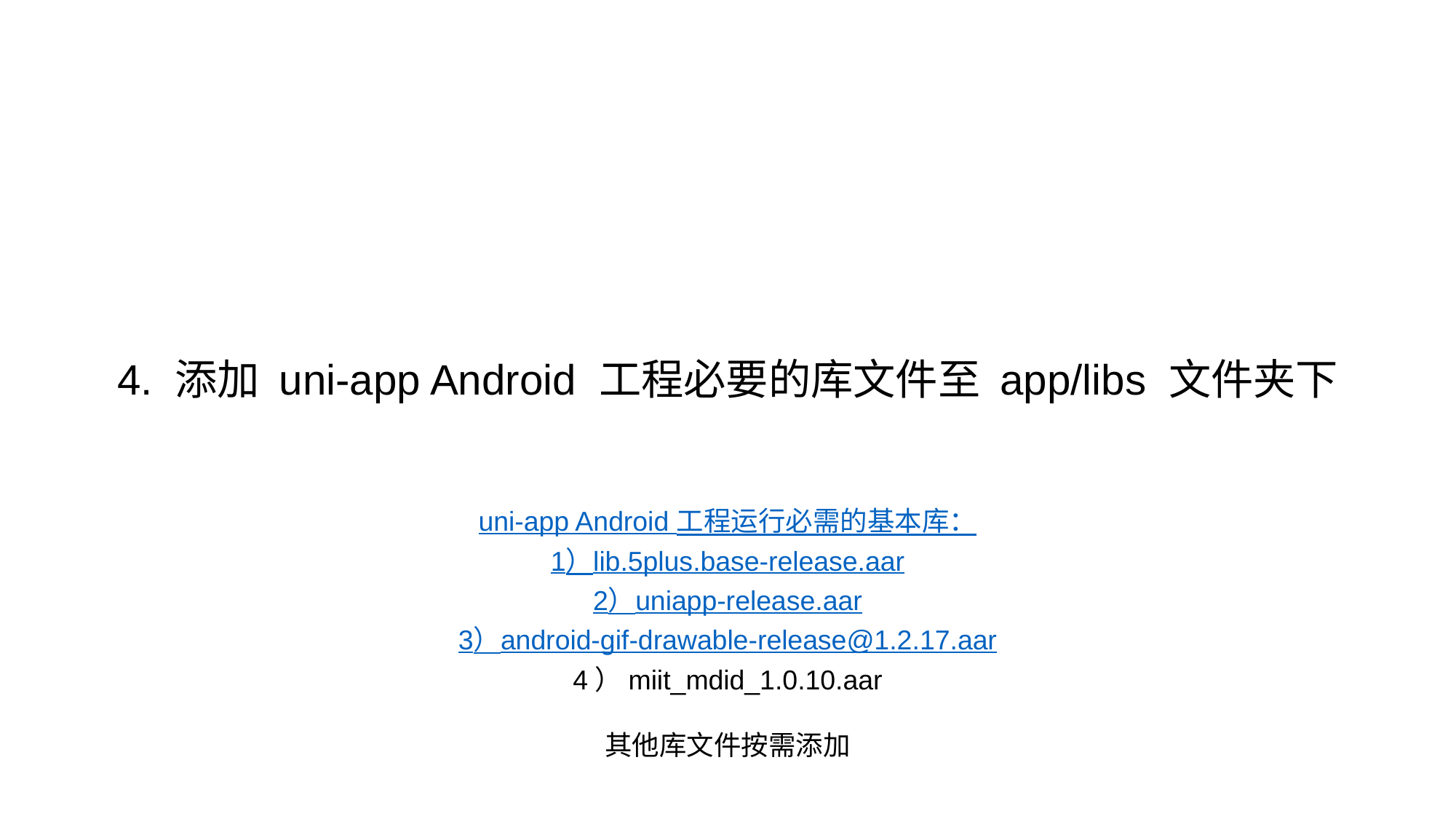

4. 添加 uni-app Android 工程必要的库文件至 app/libs 文件夹下
uni-app Android 工程运行必需的基本库：
1）lib.5plus.base-release.aar
2）uniapp-release.aar
3）android-gif-drawable-release@1.2.17.aar
4）miit_mdid_1.0.10.aar

其他库文件按需添加